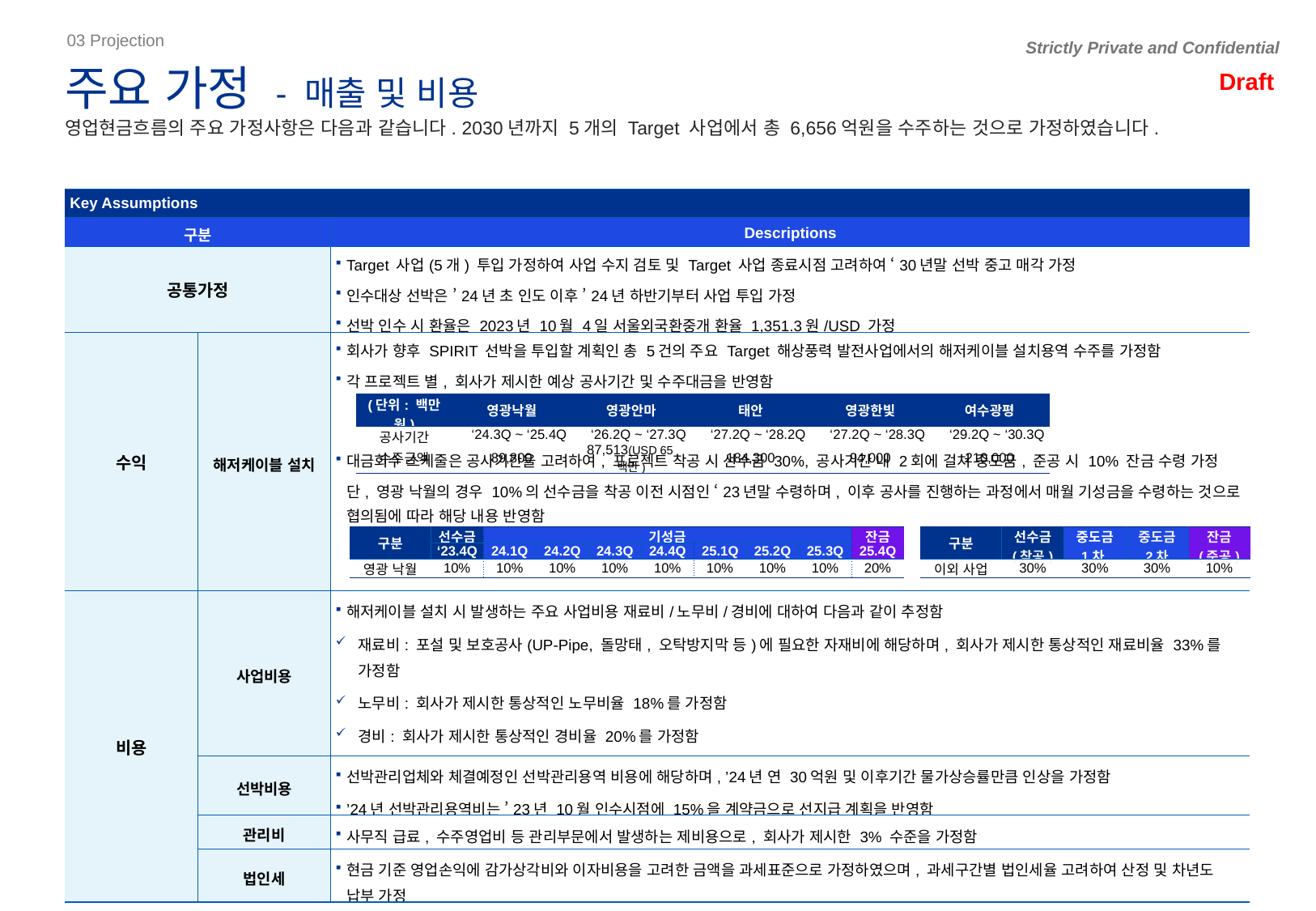

03 Projection
주요 가정 - 매출 및 비용
영업현금흐름의 주요 가정사항은 다음과 같습니다. 2030년까지 5개의 Target 사업에서 총 6,656억원을 수주하는 것으로 가정하였습니다.
| Key Assumptions |  |  |
| --- | --- | --- |
| 구분 |  | Descriptions |
| 공통가정 |  | Target 사업(5개) 투입 가정하여 사업 수지 검토 및 Target 사업 종료시점 고려하여 ‘30년말 선박 중고 매각 가정 인수대상 선박은 ’24년 초 인도 이후 ’24년 하반기부터 사업 투입 가정 선박 인수 시 환율은 2023년 10월 4일 서울외국환중개 환율 1,351.3원/USD 가정 |
| 수익 | 해저케이블 설치 | 회사가 향후 SPIRIT 선박을 투입할 계획인 총 5건의 주요 Target 해상풍력 발전사업에서의 해저케이블 설치용역 수주를 가정함 각 프로젝트 별, 회사가 제시한 예상 공사기간 및 수주대금을 반영함 대금회수 스케줄은 공사기간을 고려하여, 프로젝트 착공 시 선수금 30%, 공사기간 내 2회에 걸쳐 중도금, 준공 시 10% 잔금 수령 가정 단, 영광 낙월의 경우 10%의 선수금을 착공 이전 시점인 ‘23년말 수령하며, 이후 공사를 진행하는 과정에서 매월 기성금을 수령하는 것으로 협의됨에 따라 해당 내용 반영함 |
| 비용 | 사업비용 | 해저케이블 설치 시 발생하는 주요 사업비용 재료비/노무비/경비에 대하여 다음과 같이 추정함 재료비: 포설 및 보호공사(UP-Pipe, 돌망태, 오탁방지막 등)에 필요한 자재비에 해당하며, 회사가 제시한 통상적인 재료비율 33%를 가정함 노무비: 회사가 제시한 통상적인 노무비율 18%를 가정함 경비: 회사가 제시한 통상적인 경비율 20%를 가정함 사업비 지출시점에 대하여 각 대금수령 시점에 수령율에 해당하는 공사비용 만큼 지급하는 것으로 가정 |
|  | 선박비용 | 선박관리업체와 체결예정인 선박관리용역 비용에 해당하며, ’24년 연 30억원 및 이후기간 물가상승률만큼 인상을 가정함 ’24년 선박관리용역비는 ’23년 10월 인수시점에 15%을 계약금으로 선지급 계획을 반영함 |
|  | 관리비 | 사무직 급료, 수주영업비 등 관리부문에서 발생하는 제비용으로, 회사가 제시한 3% 수준을 가정함 |
|  | 법인세 | 현금 기준 영업손익에 감가상각비와 이자비용을 고려한 금액을 과세표준으로 가정하였으며, 과세구간별 법인세율 고려하여 산정 및 차년도 납부 가정 |
| (단위: 백만원) | 영광낙월 | 영광안마 | 태안 | 영광한빛 | 여수광평 |
| --- | --- | --- | --- | --- | --- |
| 공사기간 | ‘24.3Q ~ ‘25.4Q | ‘26.2Q ~ ‘27.3Q | ‘27.2Q ~ ‘28.2Q | ‘27.2Q ~ ‘28.3Q | ‘29.2Q ~ ‘30.3Q |
| 수주금액 | 89,800 | 87,513(USD 65백만) | 184,300 | 94,000 | 210,000 |
| 구분 | 선수금 | 기성금 |  |  |  |  |  |  | 잔금 |
| --- | --- | --- | --- | --- | --- | --- | --- | --- | --- |
| 구분 | ‘23.4Q | 24.1Q | 24.2Q | 24.3Q | 24.4Q | 25.1Q | 25.2Q | 25.3Q | 25.4Q |
| 영광 낙월 | 10% | 10% | 10% | 10% | 10% | 10% | 10% | 10% | 20% |
| 구분 | 선수금 (착공) | 중도금 1차 | 중도금 2차 | 잔금 (준공) |
| --- | --- | --- | --- | --- |
| 이외 사업 | 30% | 30% | 30% | 10% |